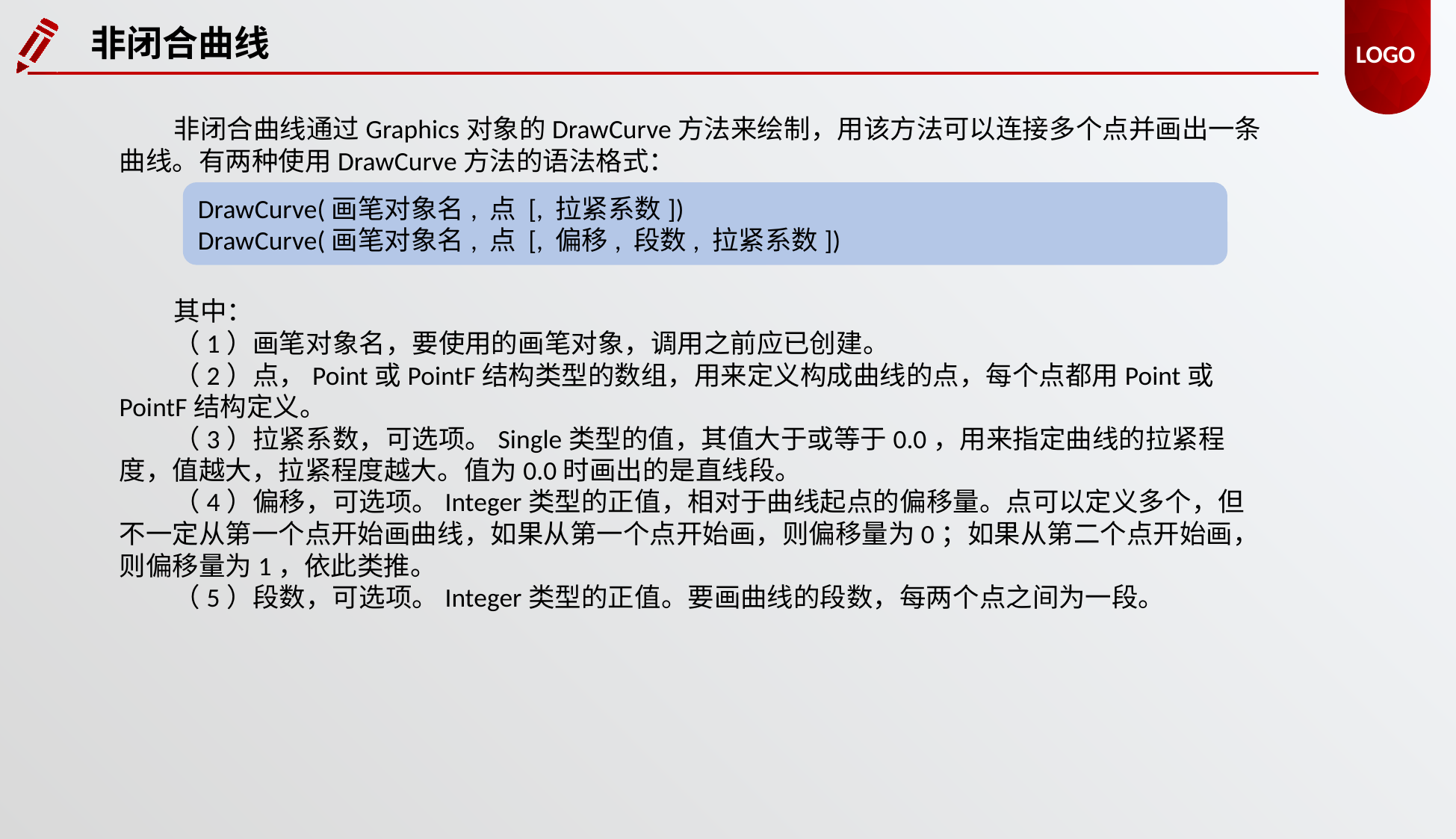

非闭合曲线
非闭合曲线通过Graphics对象的DrawCurve方法来绘制，用该方法可以连接多个点并画出一条曲线。有两种使用DrawCurve方法的语法格式：
DrawCurve(画笔对象名, 点 [, 拉紧系数])
DrawCurve(画笔对象名, 点 [, 偏移, 段数, 拉紧系数])
其中：
（1）画笔对象名，要使用的画笔对象，调用之前应已创建。
（2）点，Point或PointF结构类型的数组，用来定义构成曲线的点，每个点都用Point或PointF结构定义。
（3）拉紧系数，可选项。Single类型的值，其值大于或等于0.0，用来指定曲线的拉紧程度，值越大，拉紧程度越大。值为0.0时画出的是直线段。
（4）偏移，可选项。Integer类型的正值，相对于曲线起点的偏移量。点可以定义多个，但不一定从第一个点开始画曲线，如果从第一个点开始画，则偏移量为0；如果从第二个点开始画，则偏移量为1，依此类推。
（5）段数，可选项。Integer类型的正值。要画曲线的段数，每两个点之间为一段。